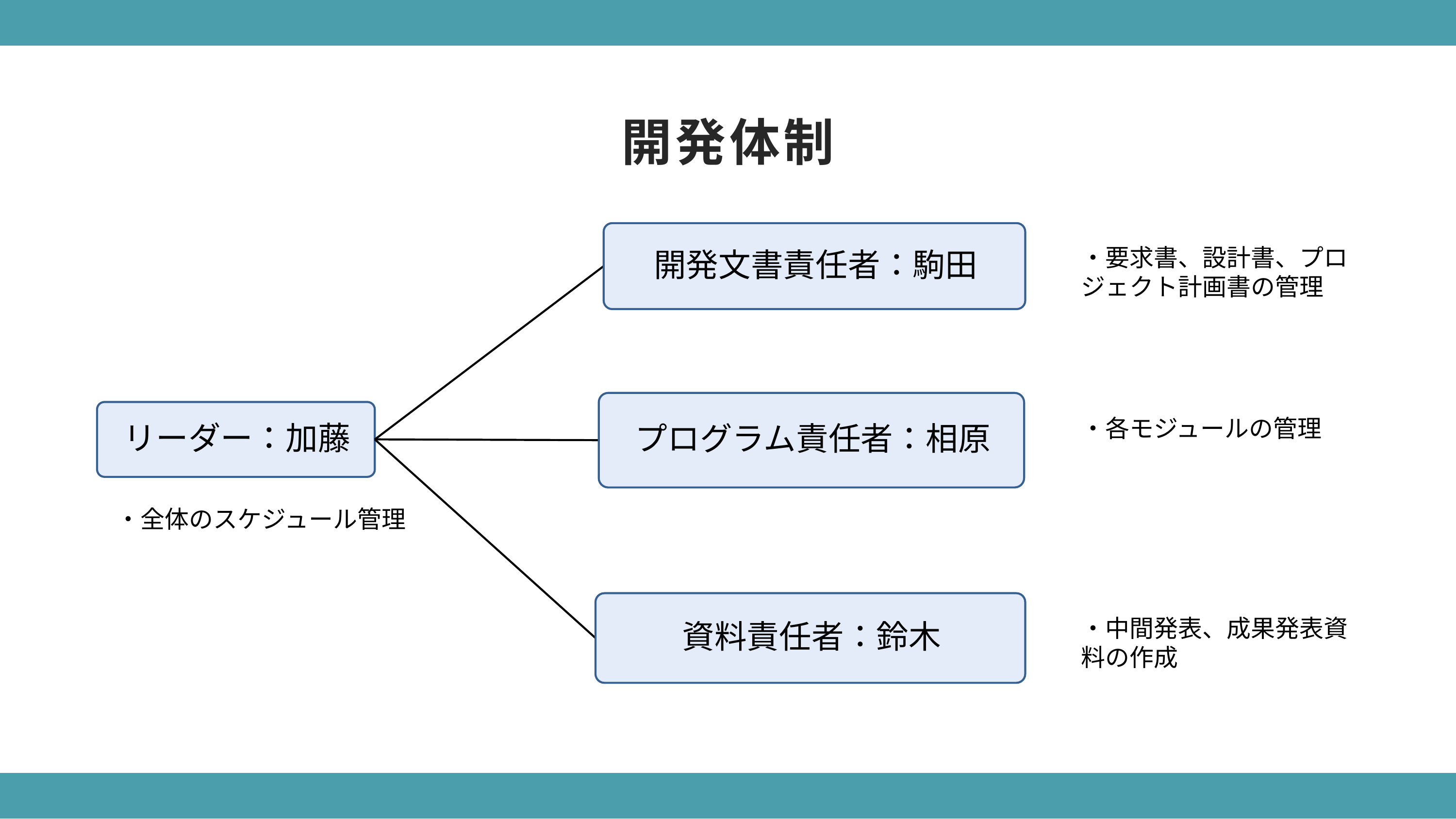

開発体制
リーダー：加藤

開発文書責任者：駒田

プログラム責任者：相原

資料責任者：鈴木
・要求書、設計書、プロジェクト計画書の管理
・各モジュールの管理
・全体のスケジュール管理
・中間発表、成果発表資料の作成